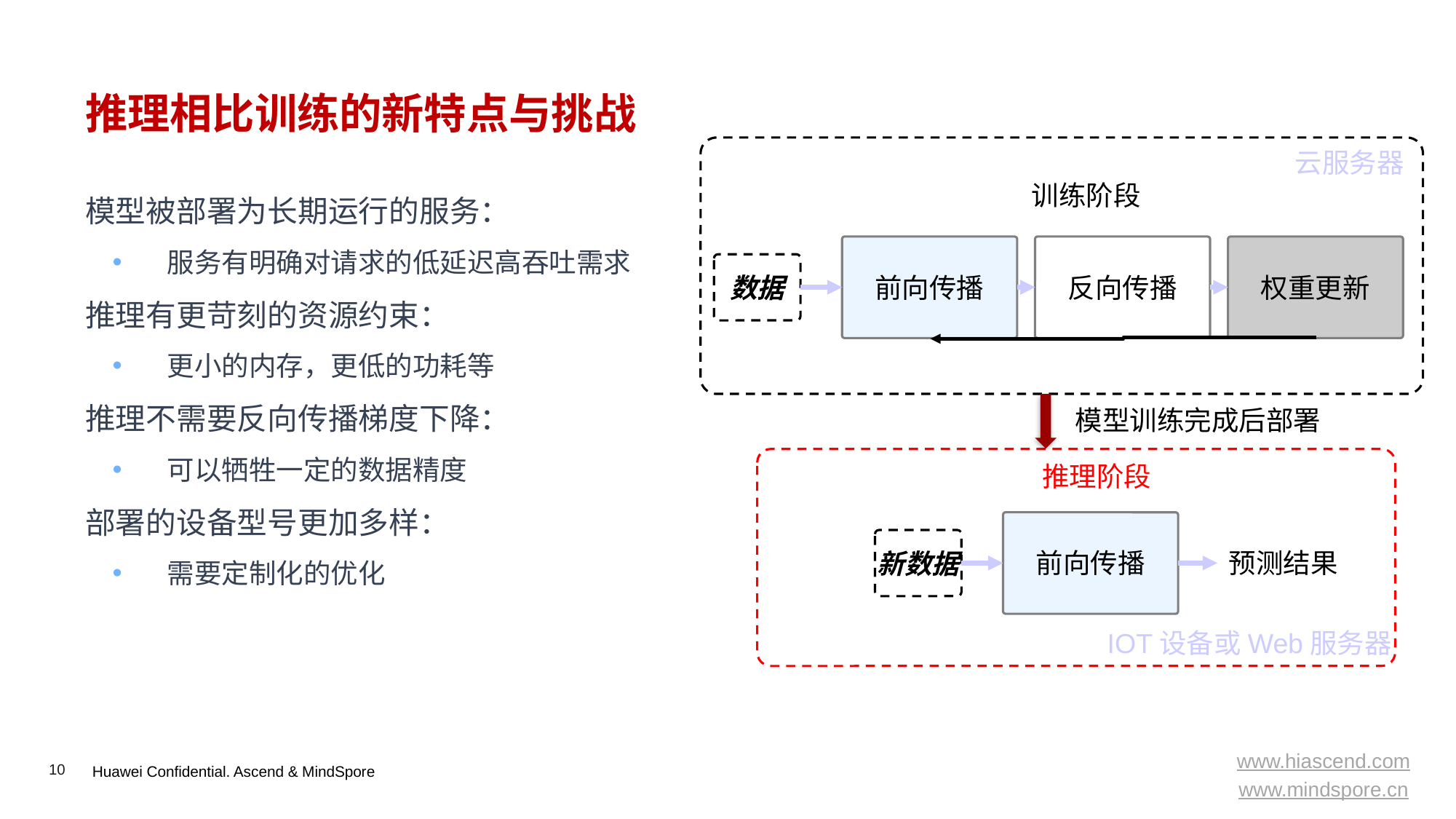

# 推理相比训练的新特点与挑战

云服务器
模型被部署为长期运行的服务：
服务有明确对请求的低延迟高吞吐需求
推理有更苛刻的资源约束：
更小的内存，更低的功耗等
推理不需要反向传播梯度下降：
可以牺牲一定的数据精度
部署的设备型号更加多样：
需要定制化的优化

训练阶段

数据
前向传播
反向传播
权重更新

模型训练完成后部署

推理阶段

新数据
前向传播
预测结果
IOT设备或Web服务器